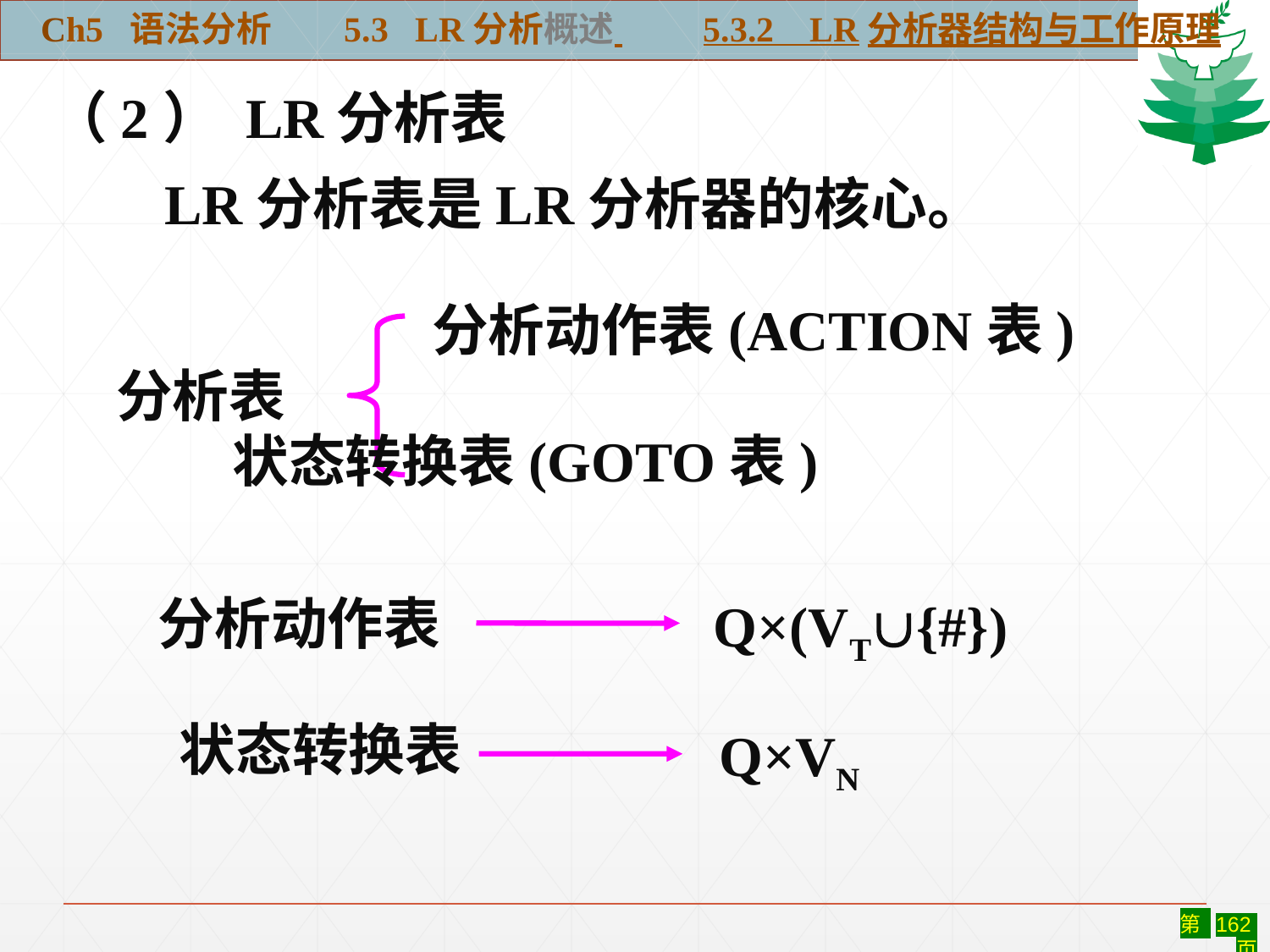

Ch5  语法分析        5.3   LR分析概述          5.3.2    LR分析器结构与工作原理
（2） LR分析表
        LR分析表是LR分析器的核心。

			分析动作表(ACTION表)
    分析表
             状态转换表(GOTO表)

Q×(VT∪{#})
分析动作表

状态转换表
Q×VN